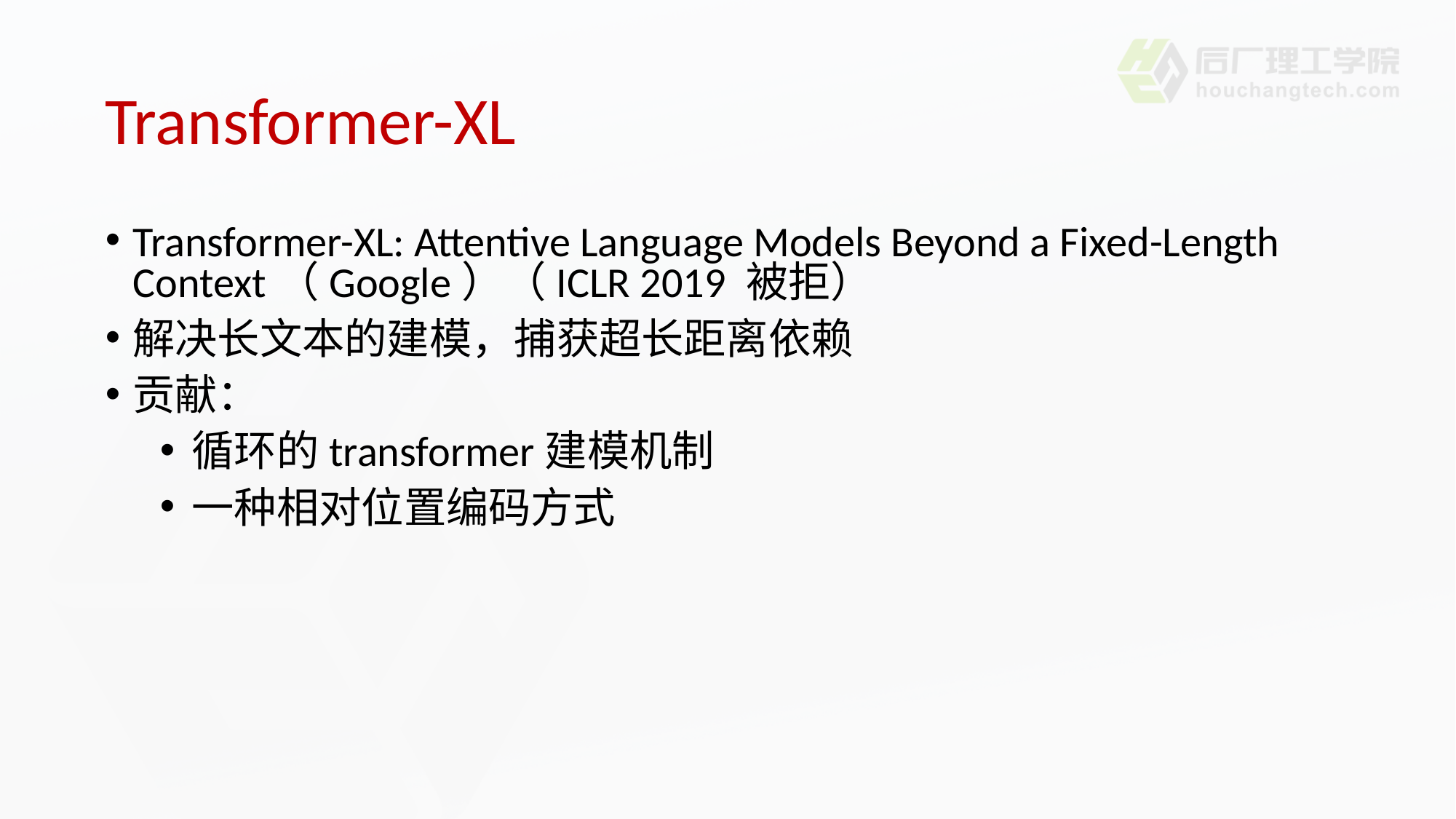

# Transformer-XL
Transformer-XL: Attentive Language Models Beyond a Fixed-Length Context（Google）（ICLR 2019 被拒）
解决长文本的建模，捕获超长距离依赖
贡献：
循环的transformer建模机制
一种相对位置编码方式